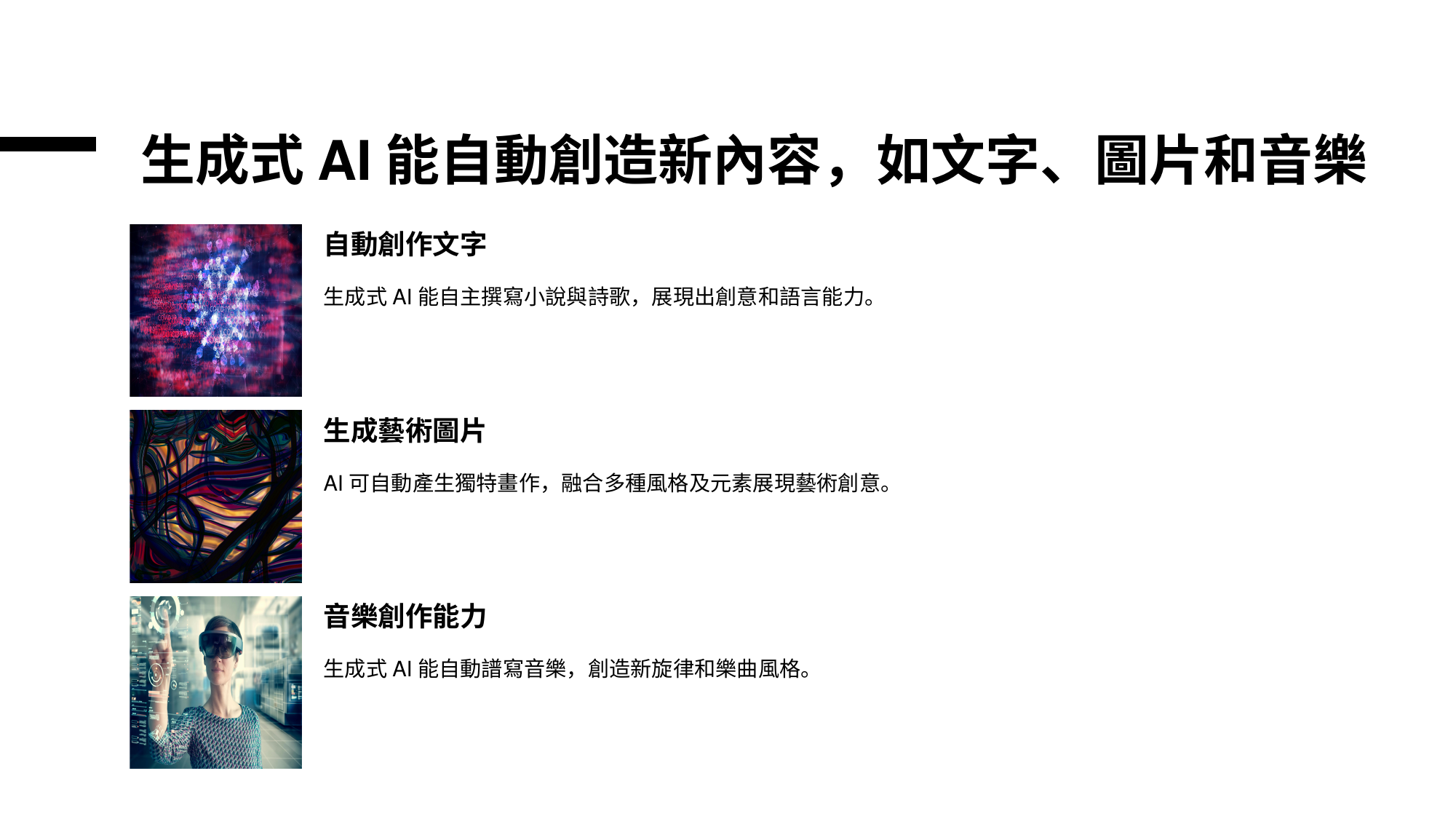

# 生成式AI能自動創造新內容，如文字、圖片和音樂
自動創作文字
生成式AI能自主撰寫小說與詩歌，展現出創意和語言能力。
生成藝術圖片
AI可自動產生獨特畫作，融合多種風格及元素展現藝術創意。
音樂創作能力
生成式AI能自動譜寫音樂，創造新旋律和樂曲風格。